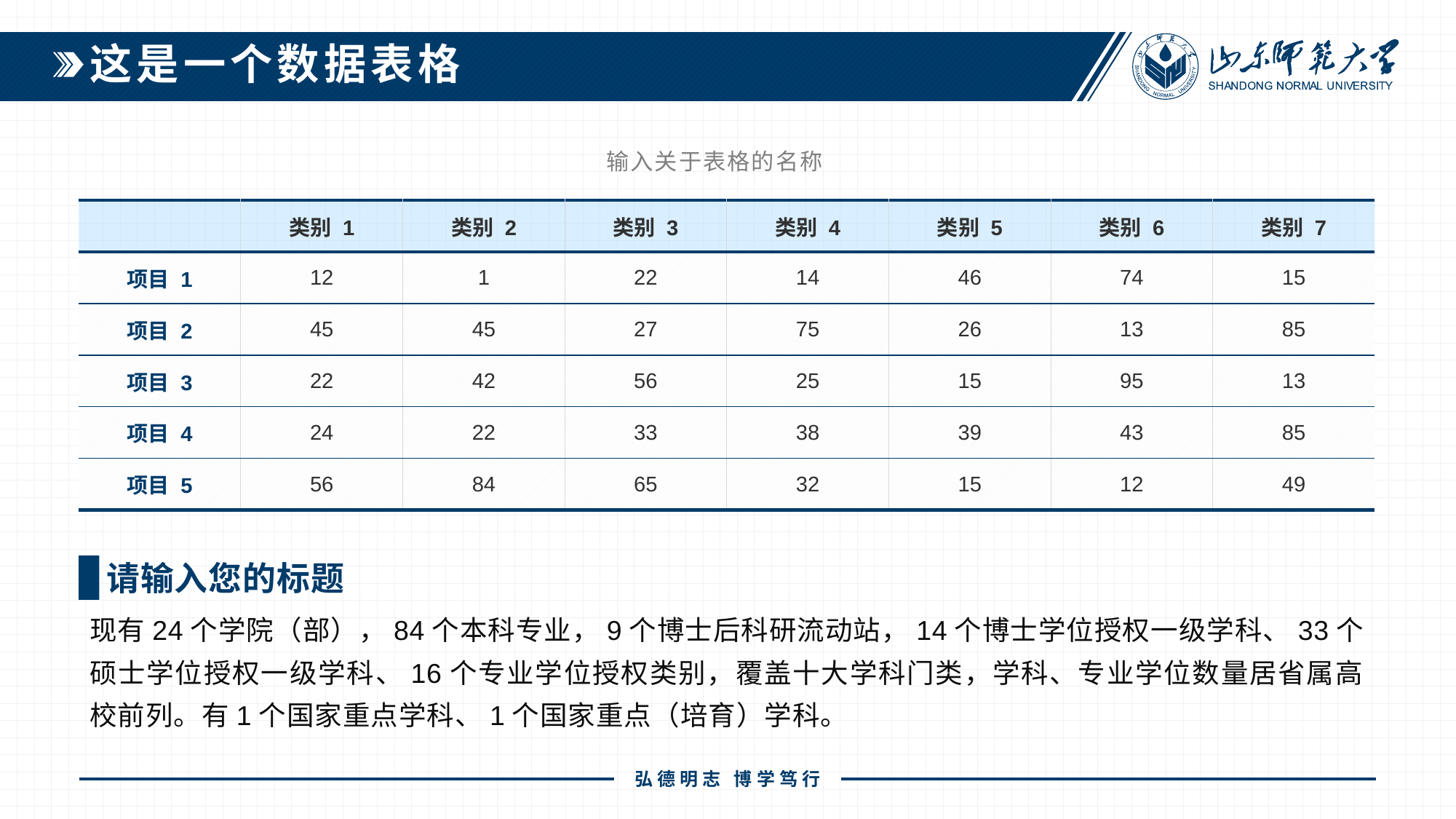

这是一个数据表格
输入关于表格的名称
|  | 类别 1 | 类别 2 | 类别 3 | 类别 4 | 类别 5 | 类别 6 | 类别 7 |
| --- | --- | --- | --- | --- | --- | --- | --- |
| 项目 1 | 12 | 1 | 22 | 14 | 46 | 74 | 15 |
| 项目 2 | 45 | 45 | 27 | 75 | 26 | 13 | 85 |
| 项目 3 | 22 | 42 | 56 | 25 | 15 | 95 | 13 |
| 项目 4 | 24 | 22 | 33 | 38 | 39 | 43 | 85 |
| 项目 5 | 56 | 84 | 65 | 32 | 15 | 12 | 49 |
请输入您的标题

现有24个学院（部），84个本科专业，9个博士后科研流动站，14个博士学位授权一级学科、33个硕士学位授权一级学科、16个专业学位授权类别，覆盖十大学科门类，学科、专业学位数量居省属高校前列。有1个国家重点学科、1个国家重点（培育）学科。